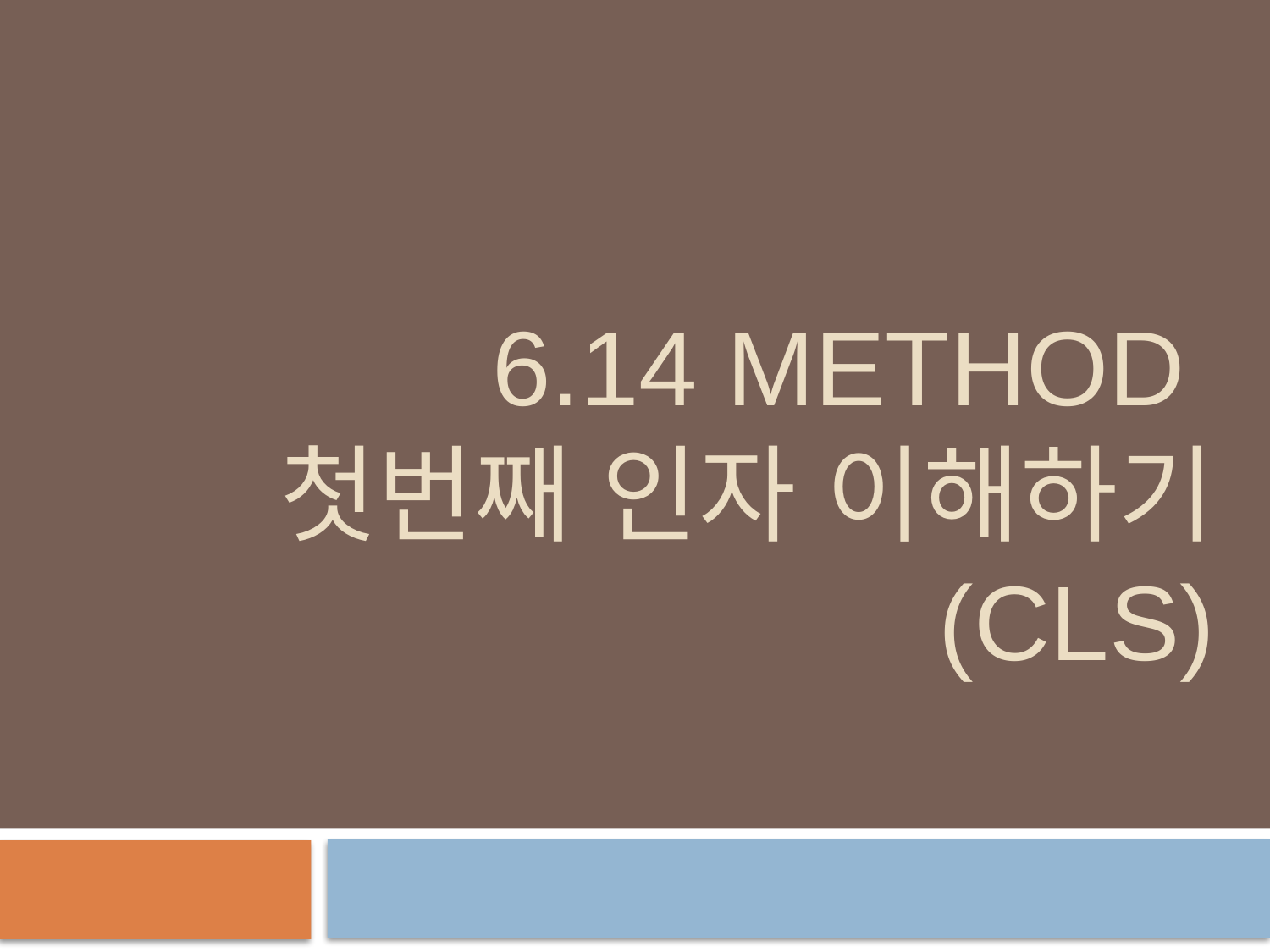

# 6.14 Method 첫번째 인자 이해하기 (cls)